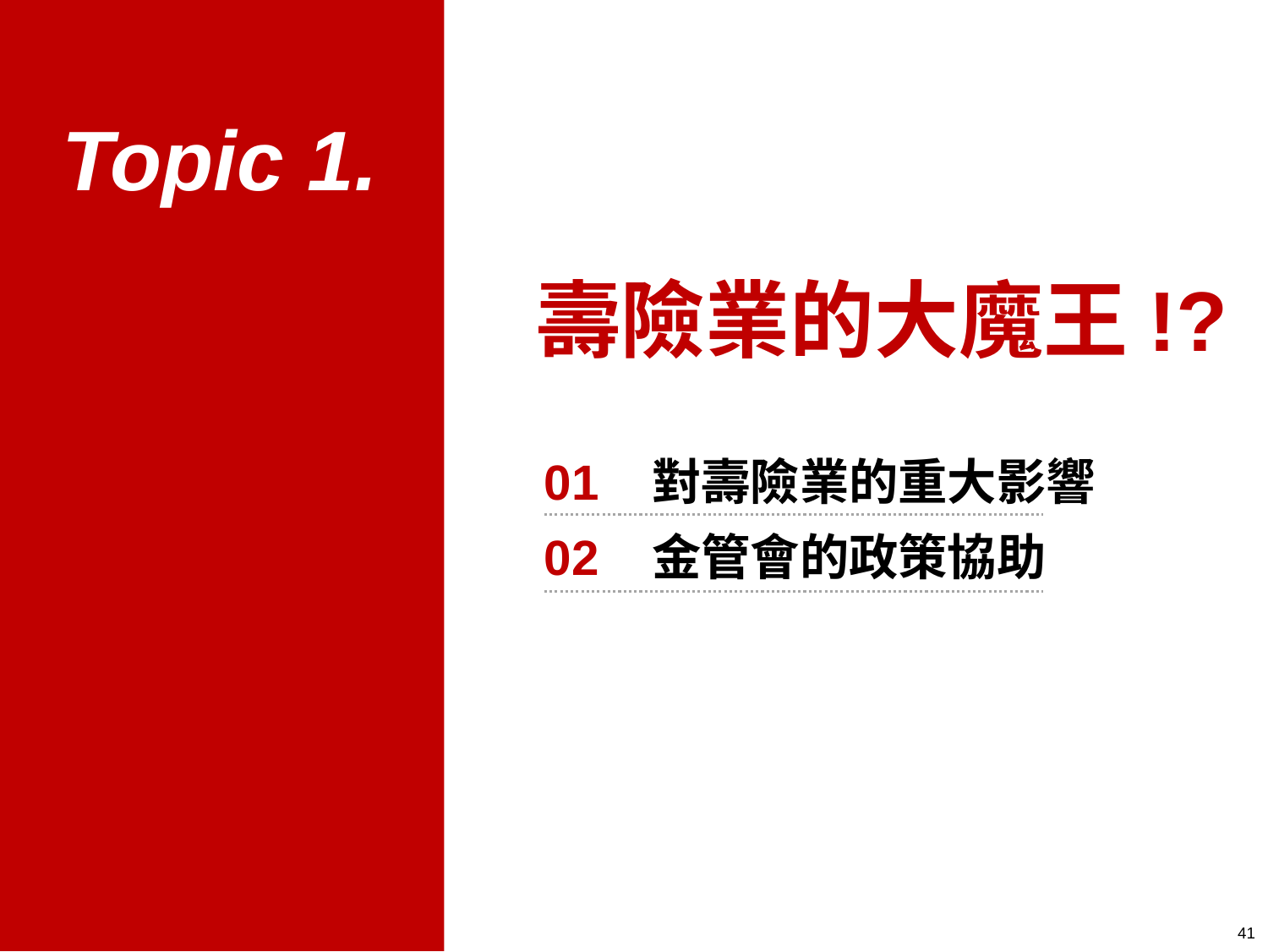

Topic 1.
壽險業的大魔王!?
01   對壽險業的重大影響
02   金管會的政策協助